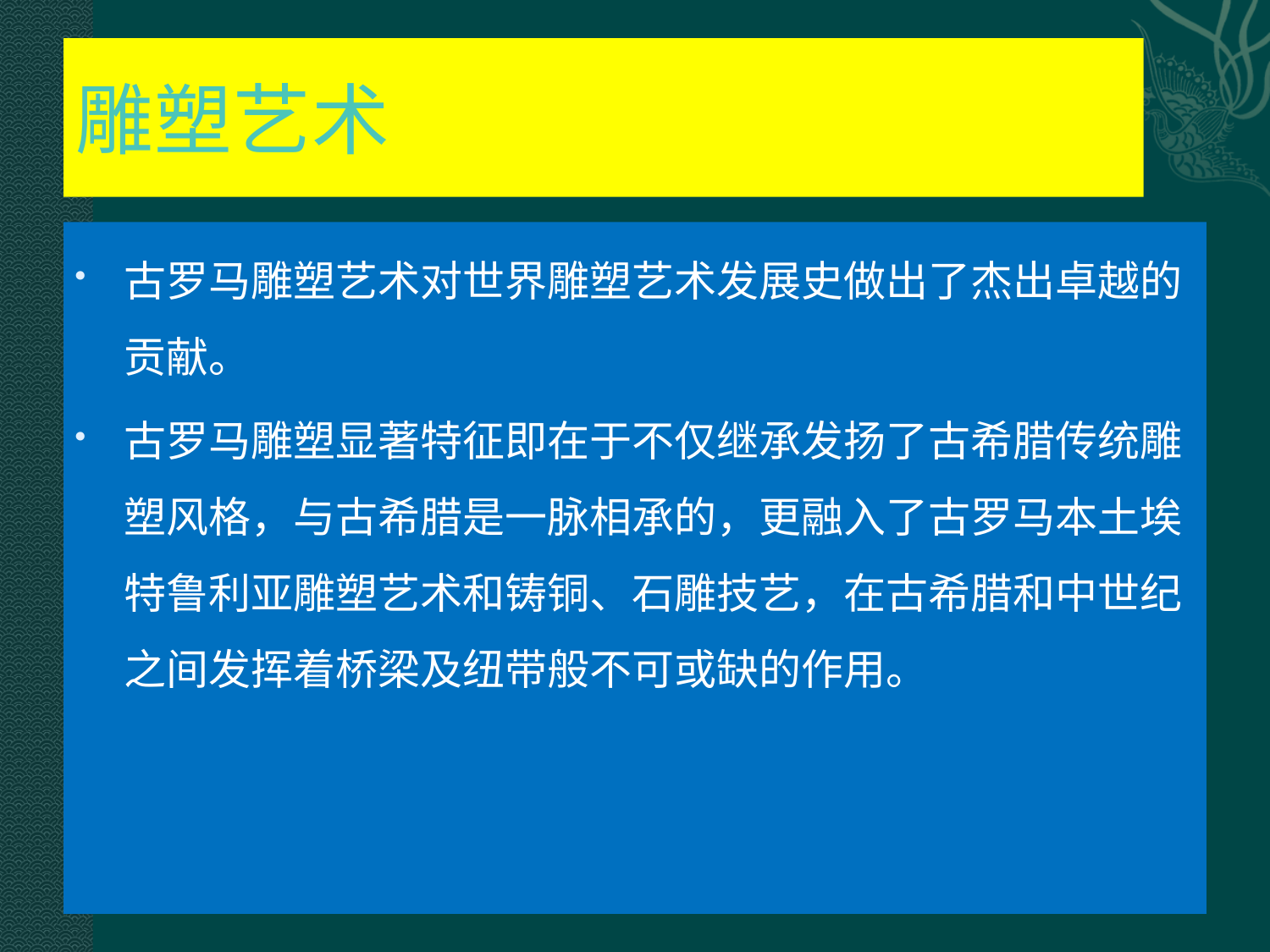

# 雕塑艺术
古罗马雕塑艺术对世界雕塑艺术发展史做出了杰出卓越的贡献。
古罗马雕塑显著特征即在于不仅继承发扬了古希腊传统雕塑风格，与古希腊是一脉相承的，更融入了古罗马本土埃特鲁利亚雕塑艺术和铸铜、石雕技艺，在古希腊和中世纪之间发挥着桥梁及纽带般不可或缺的作用。